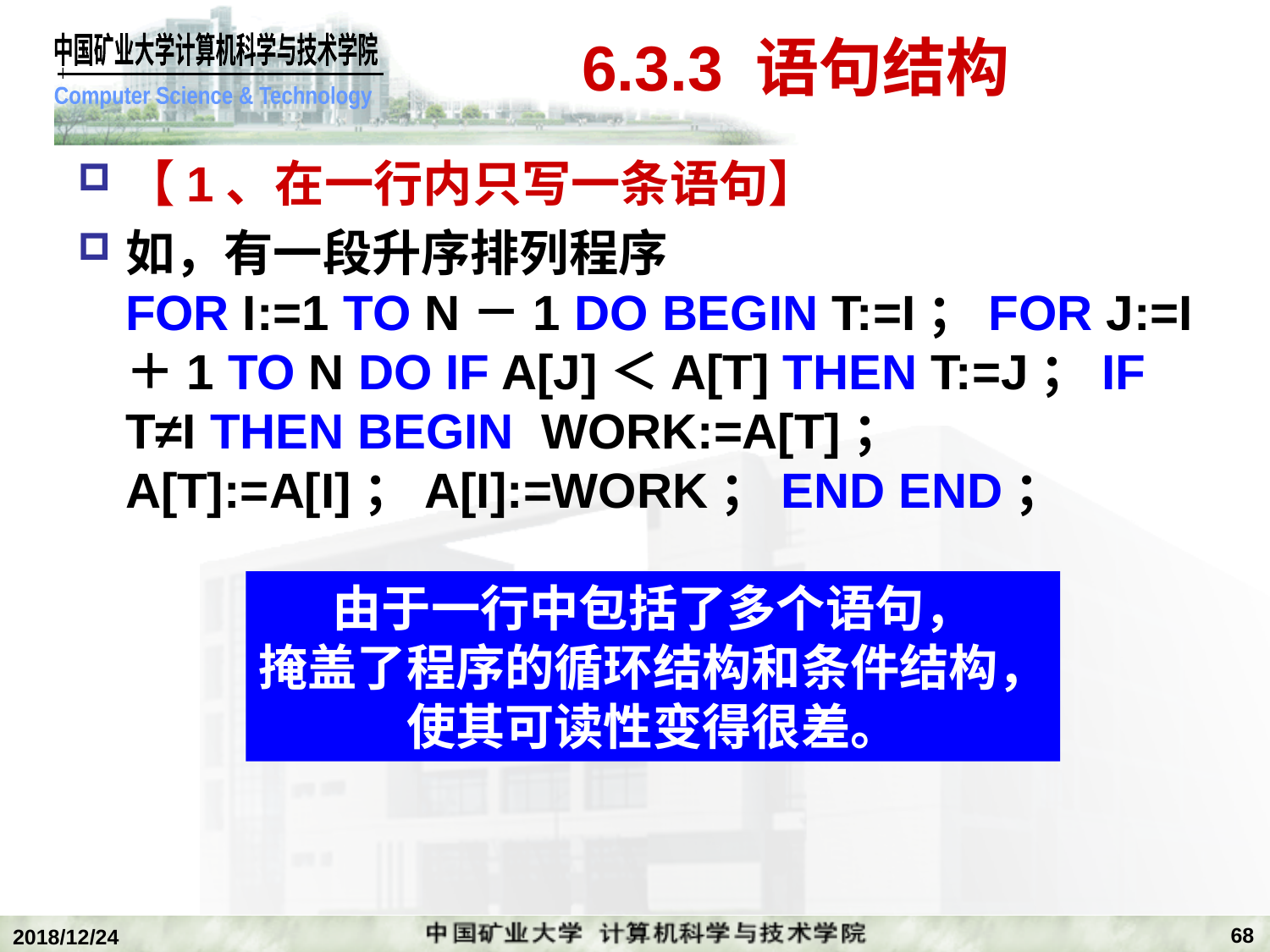

# 6.3.3 语句结构
【1、在一行内只写一条语句】
如，有一段升序排列程序
FOR I:=1 TO N－1 DO BEGIN T:=I；FOR J:=I＋1 TO N DO IF A[J]＜A[T] THEN T:=J；IF T≠I THEN BEGIN  WORK:=A[T]；A[T]:=A[I]；A[I]:=WORK；END END；
由于一行中包括了多个语句，
掩盖了程序的循环结构和条件结构，
使其可读性变得很差。
68
2018/12/24